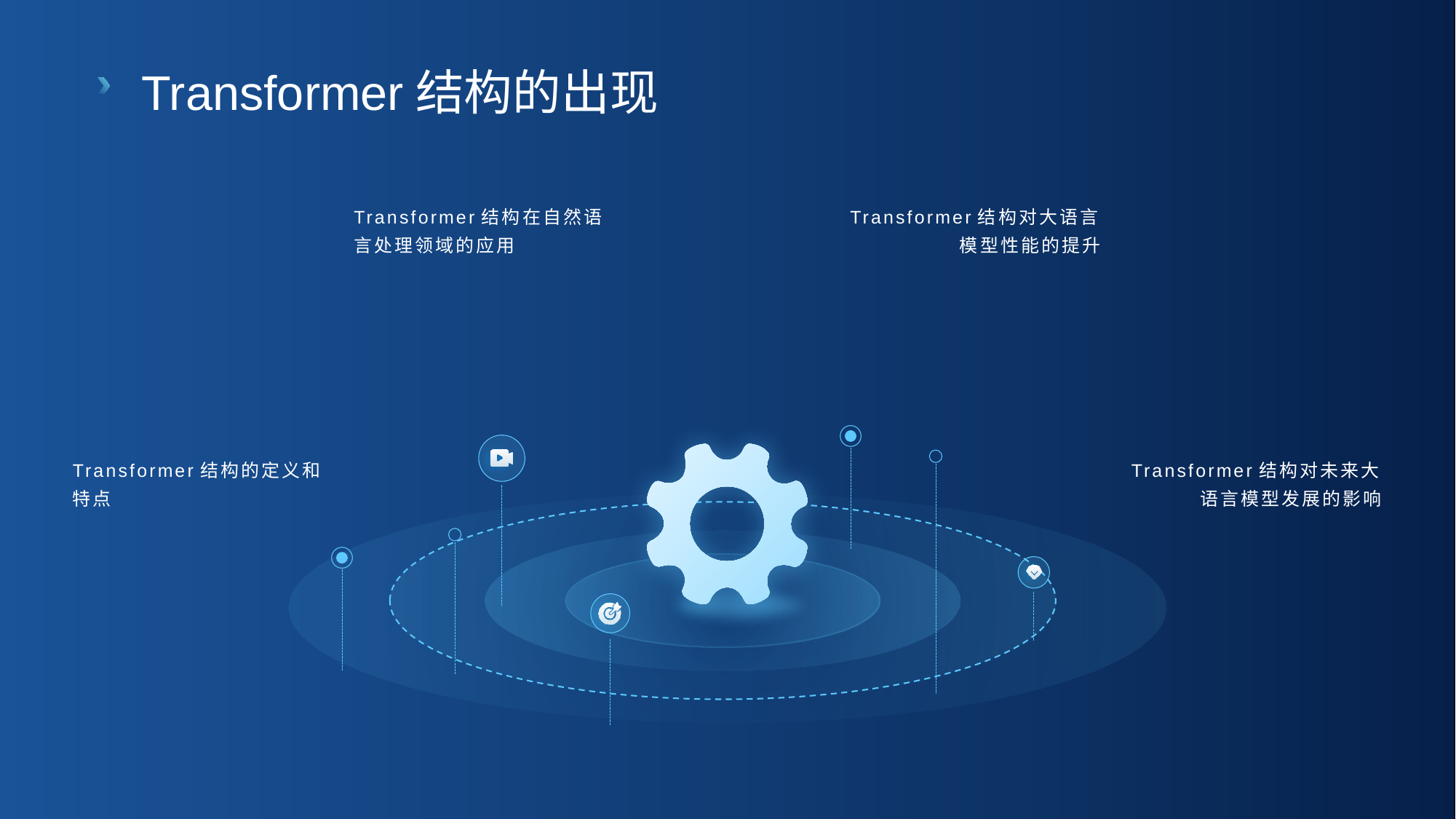

Transformer结构的出现
Transformer结构在自然语言处理领域的应用
Transformer结构对大语言模型性能的提升

Transformer结构的定义和特点
Transformer结构对未来大语言模型发展的影响